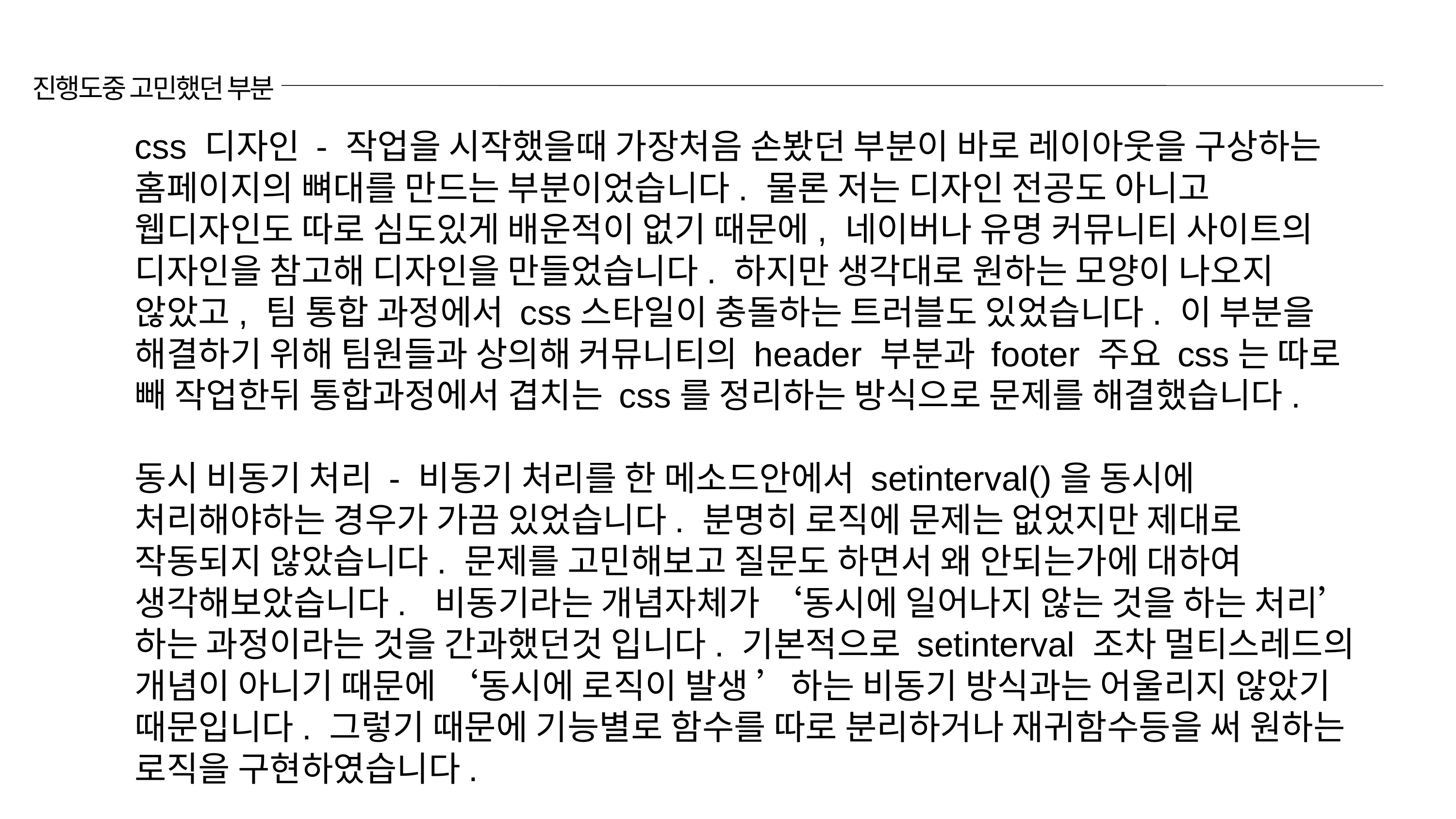

진행도중 고민했던 부분

css 디자인 - 작업을 시작했을때 가장처음 손봤던 부분이 바로 레이아웃을 구상하는 홈페이지의 뼈대를 만드는 부분이었습니다. 물론 저는 디자인 전공도 아니고 웹디자인도 따로 심도있게 배운적이 없기 때문에, 네이버나 유명 커뮤니티 사이트의 디자인을 참고해 디자인을 만들었습니다. 하지만 생각대로 원하는 모양이 나오지 않았고, 팀 통합 과정에서 css스타일이 충돌하는 트러블도 있었습니다. 이 부분을 해결하기 위해 팀원들과 상의해 커뮤니티의 header 부분과 footer 주요 css는 따로 빼 작업한뒤 통합과정에서 겹치는 css를 정리하는 방식으로 문제를 해결했습니다.

동시 비동기 처리 - 비동기 처리를 한 메소드안에서 setinterval()을 동시에 처리해야하는 경우가 가끔 있었습니다. 분명히 로직에 문제는 없었지만 제대로 작동되지 않았습니다. 문제를 고민해보고 질문도 하면서 왜 안되는가에 대하여 생각해보았습니다.  비동기라는 개념자체가 ‘동시에 일어나지 않는 것을 하는 처리’ 하는 과정이라는 것을 간과했던것 입니다. 기본적으로 setinterval 조차 멀티스레드의 개념이 아니기 때문에 ‘동시에 로직이 발생 ’하는 비동기 방식과는 어울리지 않았기 때문입니다. 그렇기 때문에 기능별로 함수를 따로 분리하거나 재귀함수등을 써 원하는 로직을 구현하였습니다.